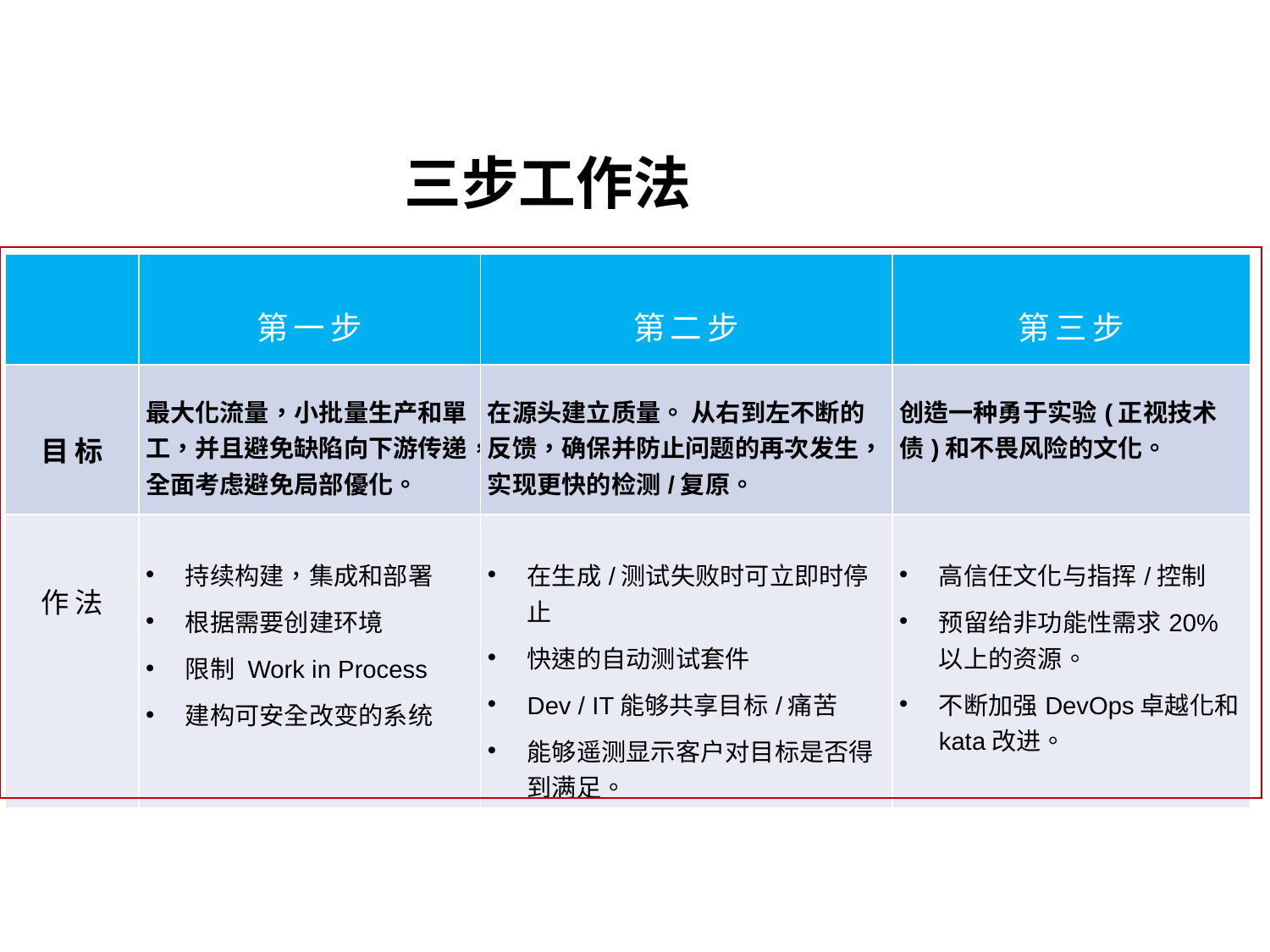

三步工作法

|  | 第一步 | 第二步 | 第三步 |
| --- | --- | --- | --- |
| 目标 | 最大化流量，小批量生产和單工，并且避免缺陷向下游传递，全面考虑避免局部優化。 | 在源头建立质量。 从右到左不断的反馈，确保并防止问题的再次发生，实现更快的检测/复原。 | 创造一种勇于实验(正视技术债)和不畏风险的文化。 |
| 作法 | 持续构建，集成和部署 根据需要创建环境 限制 Work in Process 建构可安全改变的系统 | 在生成/测试失败时可立即时停止 快速的自动测试套件 Dev / IT能够共享目标/痛苦 能够遥测显示客户对目标是否得到满足。 | 高信任文化与指挥/控制 预留给非功能性需求20%以上的资源。 不断加强DevOps卓越化和kata改进。 |